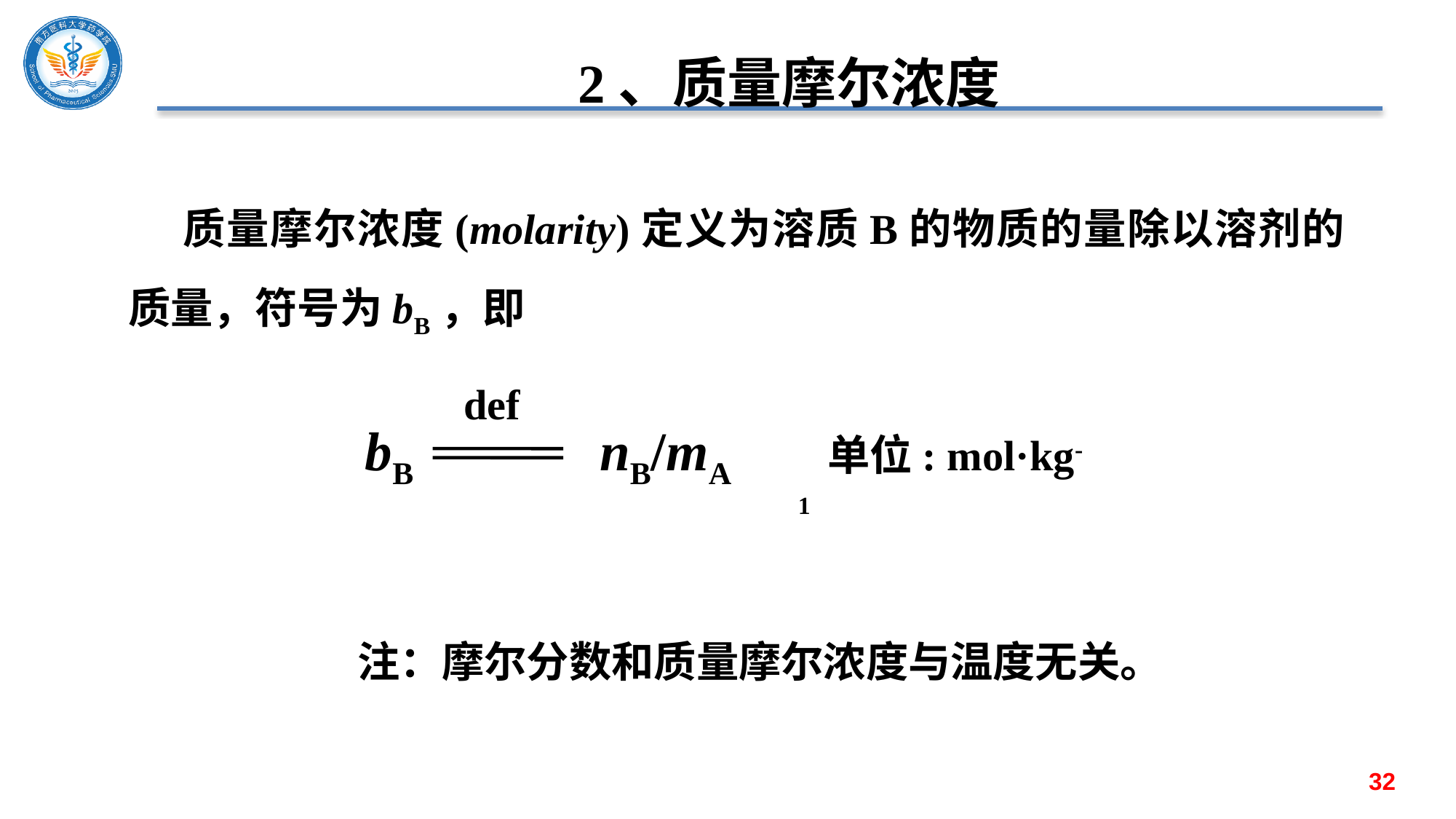

# 2、质量摩尔浓度
    质量摩尔浓度(molarity)定义为溶质B的物质的量除以溶剂的质量，符号为bB，即
def
bB
nB/mA

  单位: mol·kg-1
    注：摩尔分数和质量摩尔浓度与温度无关。
32